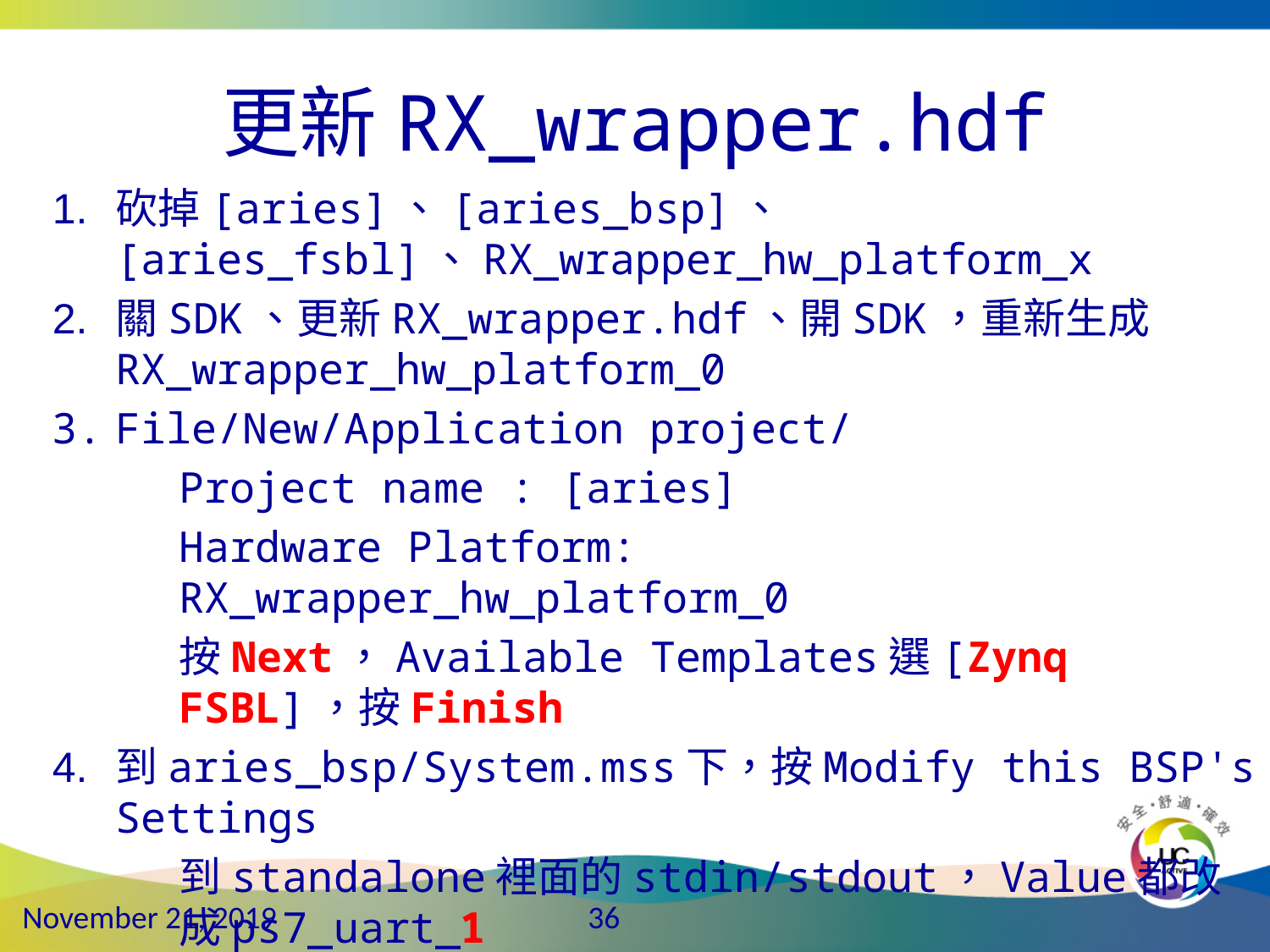

# 更新RX_wrapper.hdf
砍掉[aries]、[aries_bsp]、[aries_fsbl]、RX_wrapper_hw_platform_x
關SDK、更新RX_wrapper.hdf、開SDK，重新生成RX_wrapper_hw_platform_0
File/New/Application project/
	Project name : [aries]
	Hardware Platform: RX_wrapper_hw_platform_0
	按Next，Available Templates選[Zynq FSBL]，按Finish
到aries_bsp/System.mss下，按Modify this BSP's Settings
	到standalone裡面的stdin/stdout，Value都改成ps7_uart_1